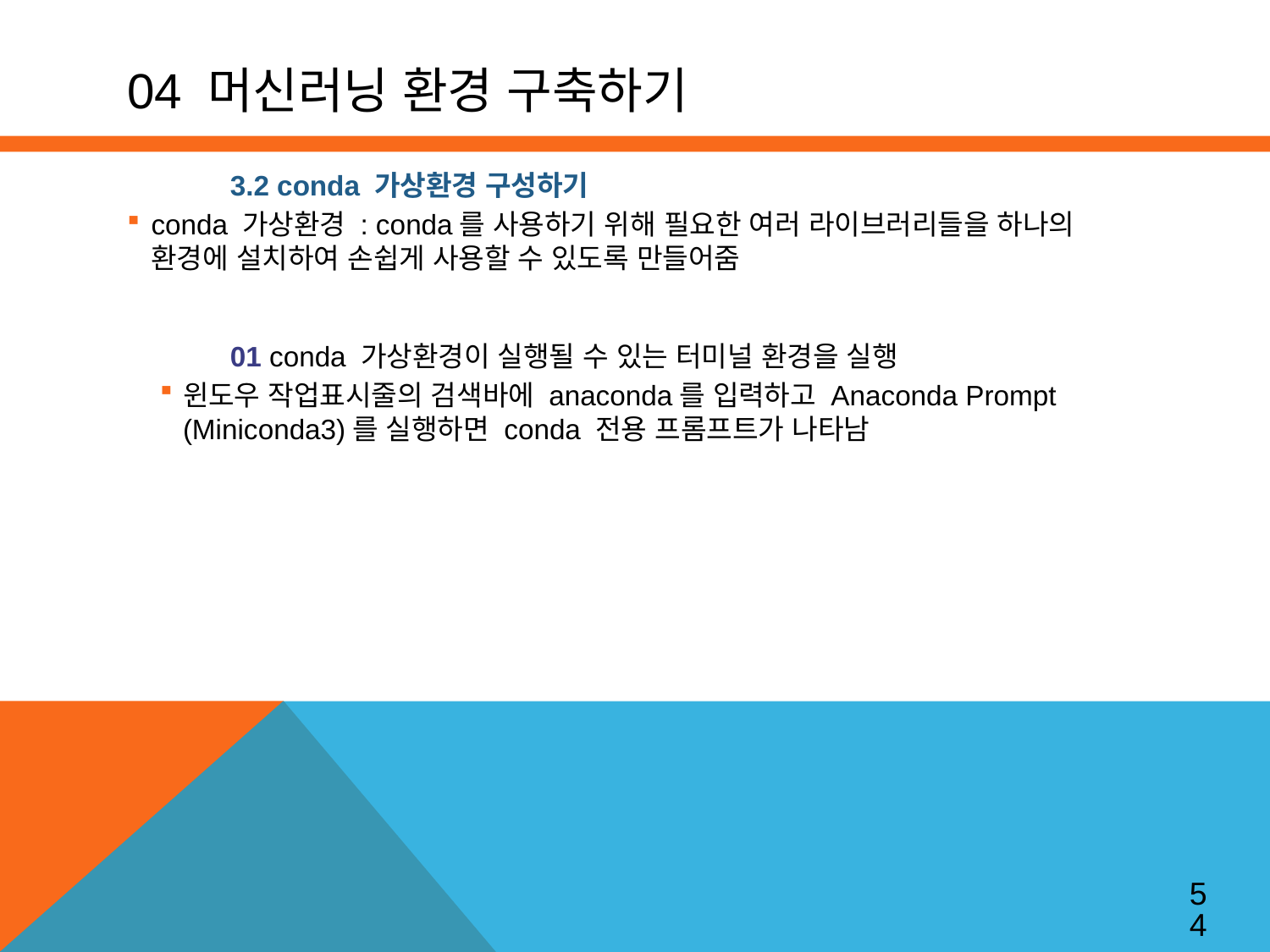

# 04 머신러닝 환경 구축하기
3.2 conda 가상환경 구성하기
conda 가상환경 : conda를 사용하기 위해 필요한 여러 라이브러리들을 하나의 환경에 설치하여 손쉽게 사용할 수 있도록 만들어줌

01 conda 가상환경이 실행될 수 있는 터미널 환경을 실행
윈도우 작업표시줄의 검색바에 anaconda를 입력하고 Anaconda Prompt (Miniconda3)를 실행하면 conda 전용 프롬프트가 나타남

54